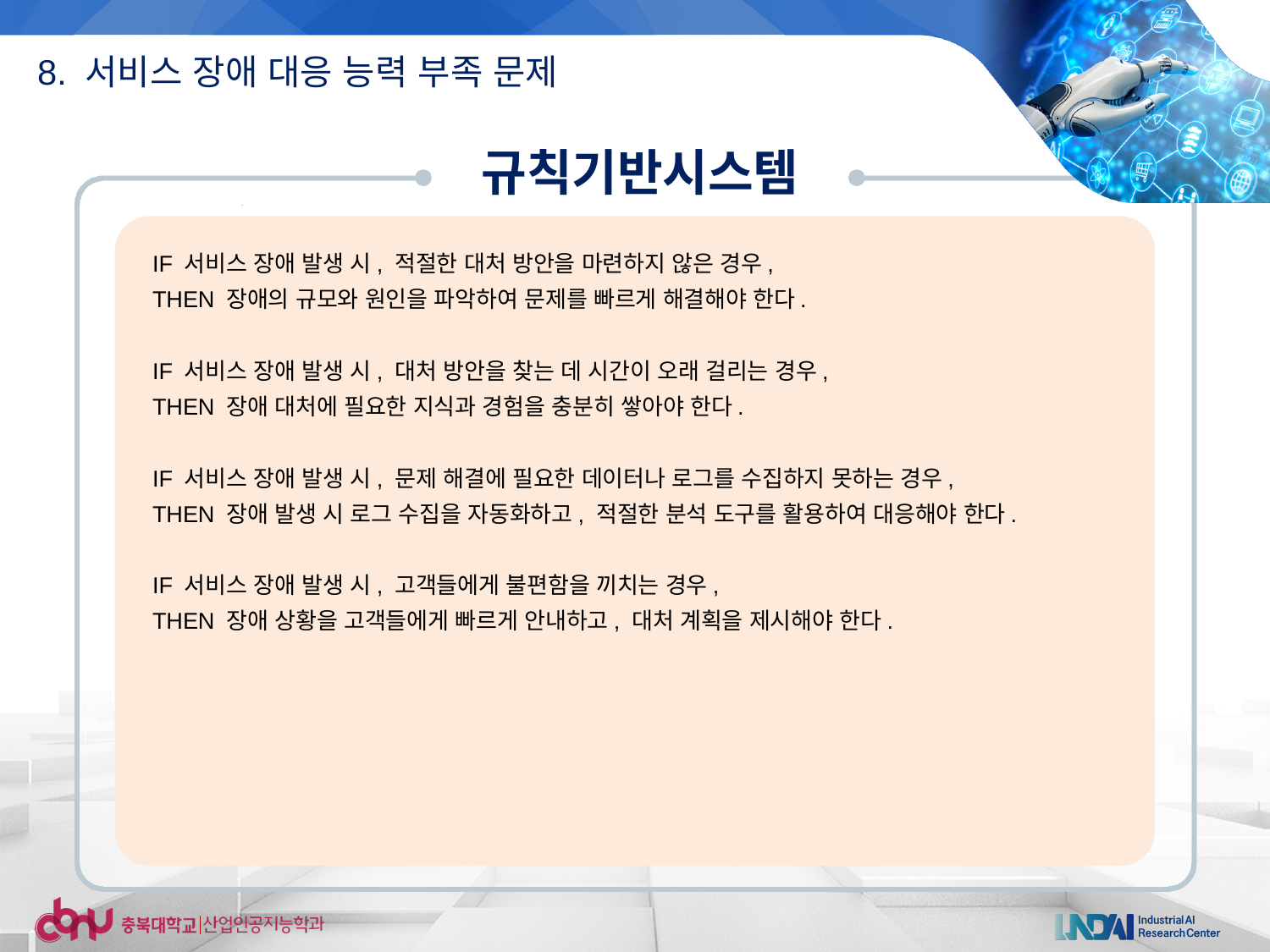

8. 서비스 장애 대응 능력 부족 문제
규칙기반시스템

IF 서비스 장애 발생 시, 적절한 대처 방안을 마련하지 않은 경우,
THEN 장애의 규모와 원인을 파악하여 문제를 빠르게 해결해야 한다.

IF 서비스 장애 발생 시, 대처 방안을 찾는 데 시간이 오래 걸리는 경우,
THEN 장애 대처에 필요한 지식과 경험을 충분히 쌓아야 한다.

IF 서비스 장애 발생 시, 문제 해결에 필요한 데이터나 로그를 수집하지 못하는 경우,
THEN 장애 발생 시 로그 수집을 자동화하고, 적절한 분석 도구를 활용하여 대응해야 한다.

IF 서비스 장애 발생 시, 고객들에게 불편함을 끼치는 경우,
THEN 장애 상황을 고객들에게 빠르게 안내하고, 대처 계획을 제시해야 한다.